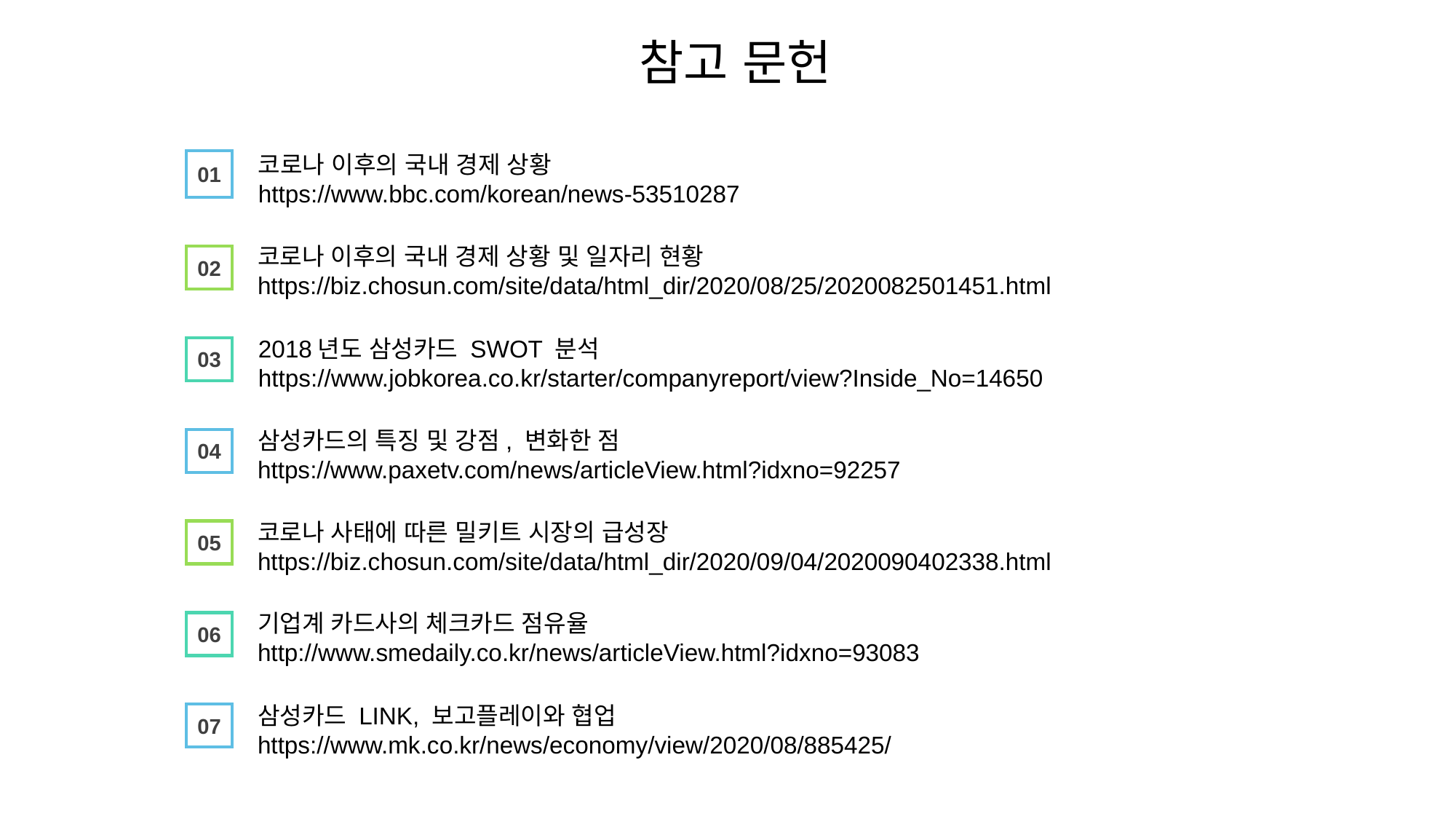

참고 문헌
코로나 이후의 국내 경제 상황
https://www.bbc.com/korean/news-53510287
01
코로나 이후의 국내 경제 상황 및 일자리 현황
https://biz.chosun.com/site/data/html_dir/2020/08/25/2020082501451.html
02
2018년도 삼성카드 SWOT 분석
https://www.jobkorea.co.kr/starter/companyreport/view?Inside_No=14650
03
삼성카드의 특징 및 강점, 변화한 점
https://www.paxetv.com/news/articleView.html?idxno=92257
04
코로나 사태에 따른 밀키트 시장의 급성장
https://biz.chosun.com/site/data/html_dir/2020/09/04/2020090402338.html
05
기업계 카드사의 체크카드 점유율
http://www.smedaily.co.kr/news/articleView.html?idxno=93083
06
삼성카드 LINK, 보고플레이와 협업
https://www.mk.co.kr/news/economy/view/2020/08/885425/
07